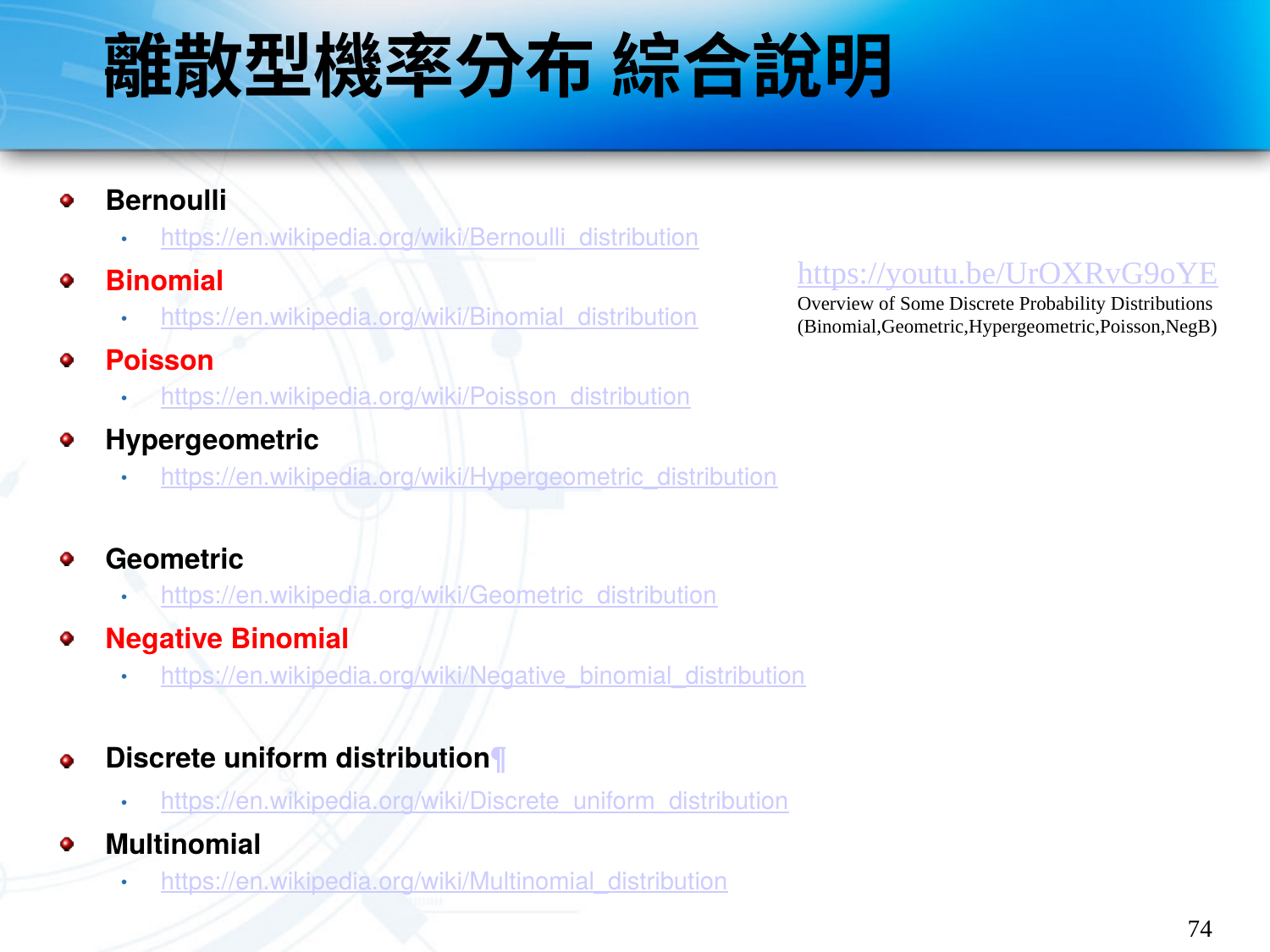

# 離散型機率分布 綜合說明
Bernoulli
https://en.wikipedia.org/wiki/Bernoulli_distribution
Binomial
https://en.wikipedia.org/wiki/Binomial_distribution
Poisson
https://en.wikipedia.org/wiki/Poisson_distribution
Hypergeometric
https://en.wikipedia.org/wiki/Hypergeometric_distribution

Geometric
https://en.wikipedia.org/wiki/Geometric_distribution
Negative Binomial
https://en.wikipedia.org/wiki/Negative_binomial_distribution

Discrete uniform distribution¶
https://en.wikipedia.org/wiki/Discrete_uniform_distribution
Multinomial
https://en.wikipedia.org/wiki/Multinomial_distribution

https://youtu.be/UrOXRvG9oYE
Overview of Some Discrete Probability Distributions (Binomial,Geometric,Hypergeometric,Poisson,NegB)
74